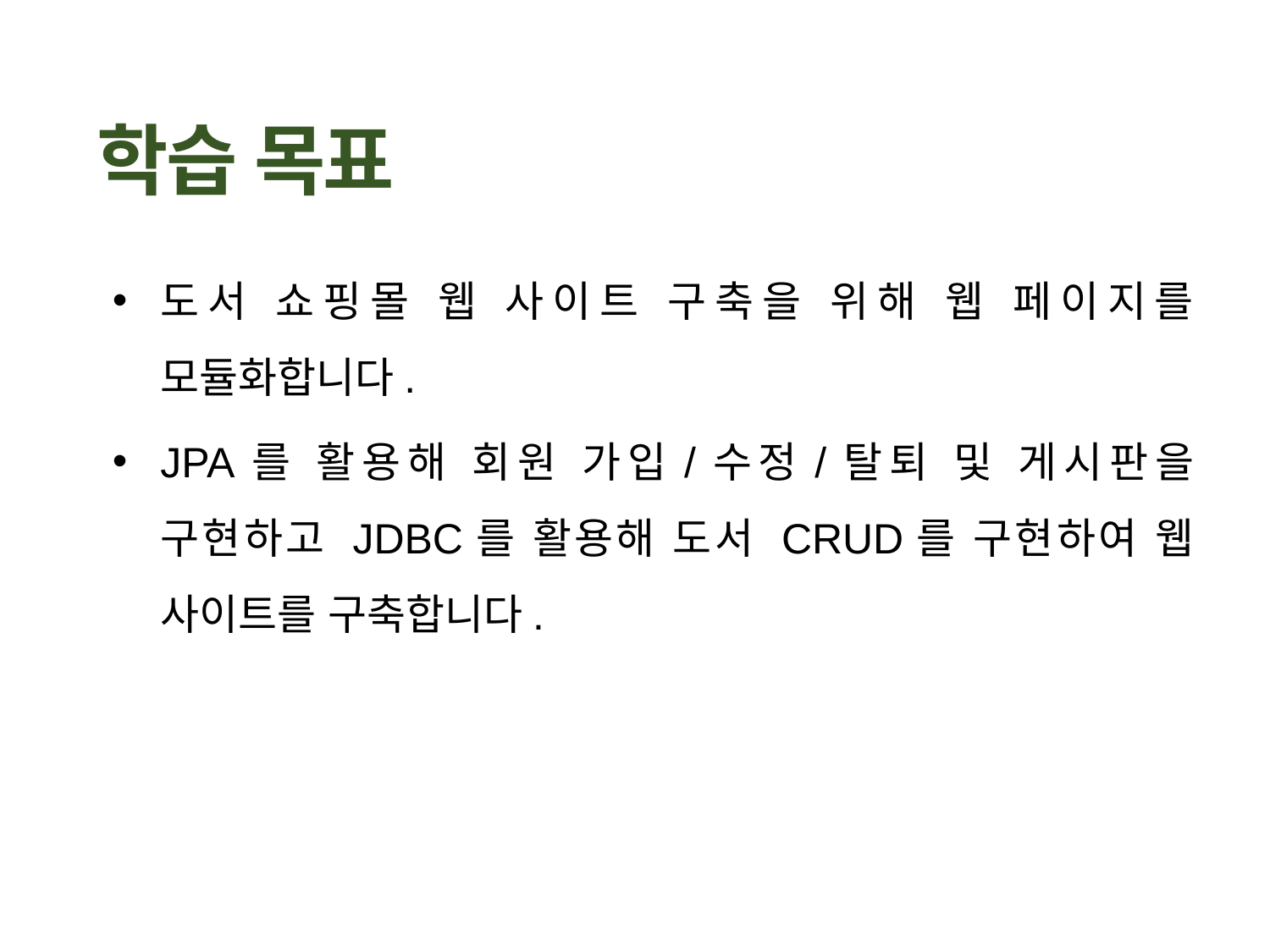

도서 쇼핑몰 웹 사이트 구축을 위해 웹 페이지를 모듈화합니다.
JPA를 활용해 회원 가입/수정/탈퇴 및 게시판을 구현하고 JDBC를 활용해 도서 CRUD를 구현하여 웹 사이트를 구축합니다.